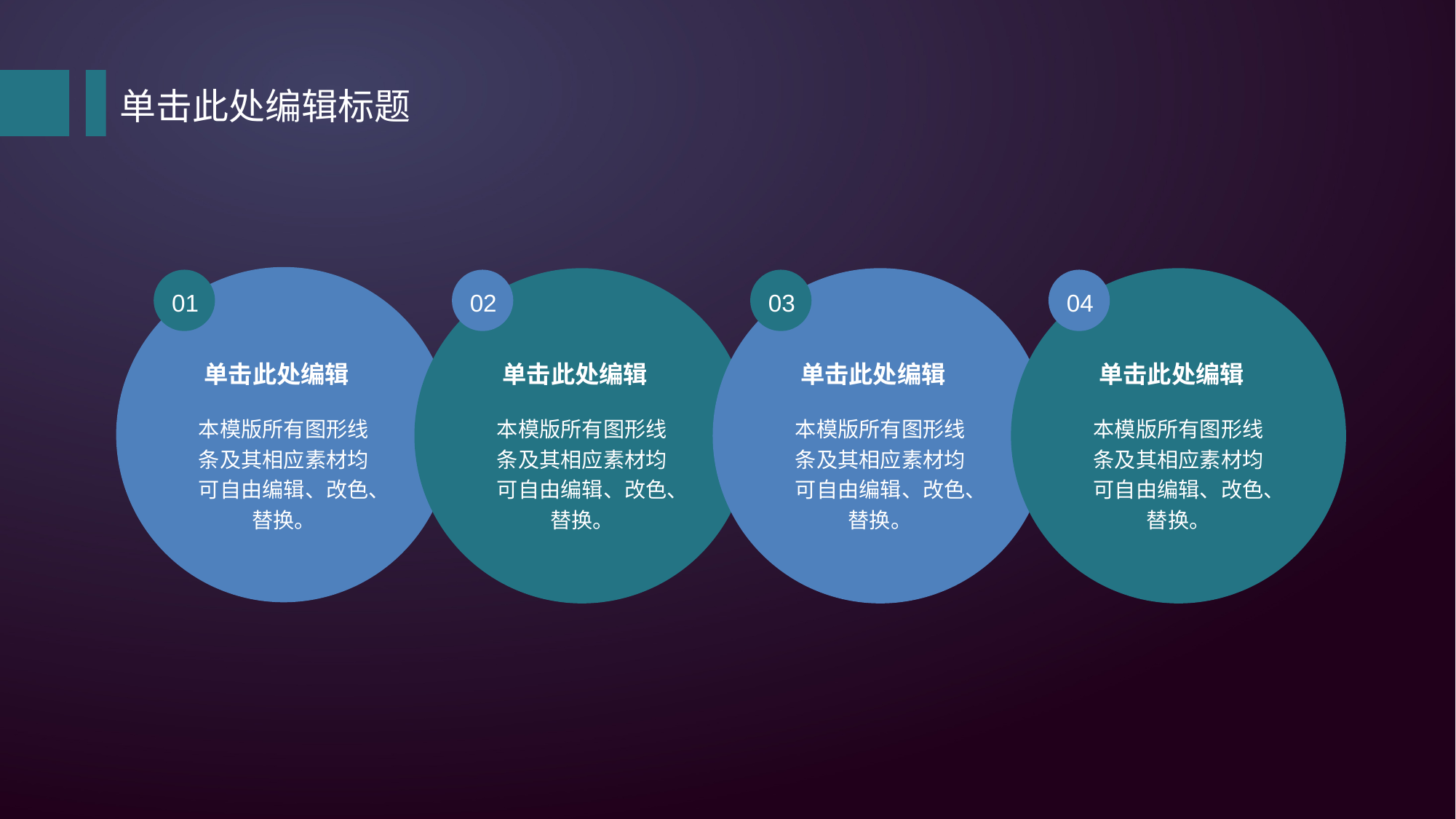

单击此处编辑标题

02
01
03
04
单击此处编辑
单击此处编辑
单击此处编辑
单击此处编辑
本模版所有图形线条及其相应素材均可自由编辑、改色、替换。
本模版所有图形线条及其相应素材均可自由编辑、改色、替换。
本模版所有图形线条及其相应素材均可自由编辑、改色、替换。
本模版所有图形线条及其相应素材均可自由编辑、改色、替换。